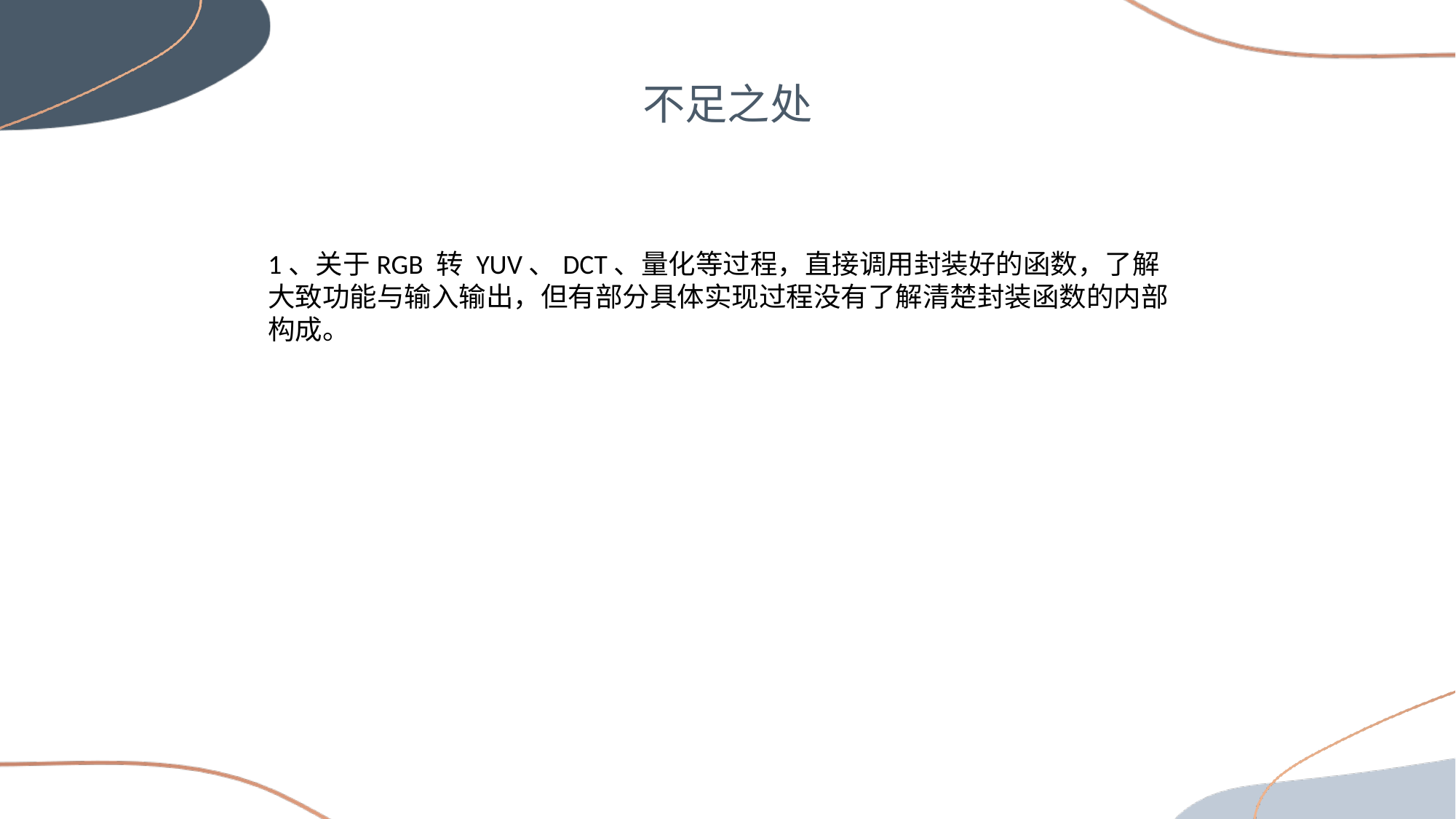

不足之处
1、关于RGB 转 YUV、DCT、量化等过程，直接调用封装好的函数，了解大致功能与输入输出，但有部分具体实现过程没有了解清楚封装函数的内部构成。